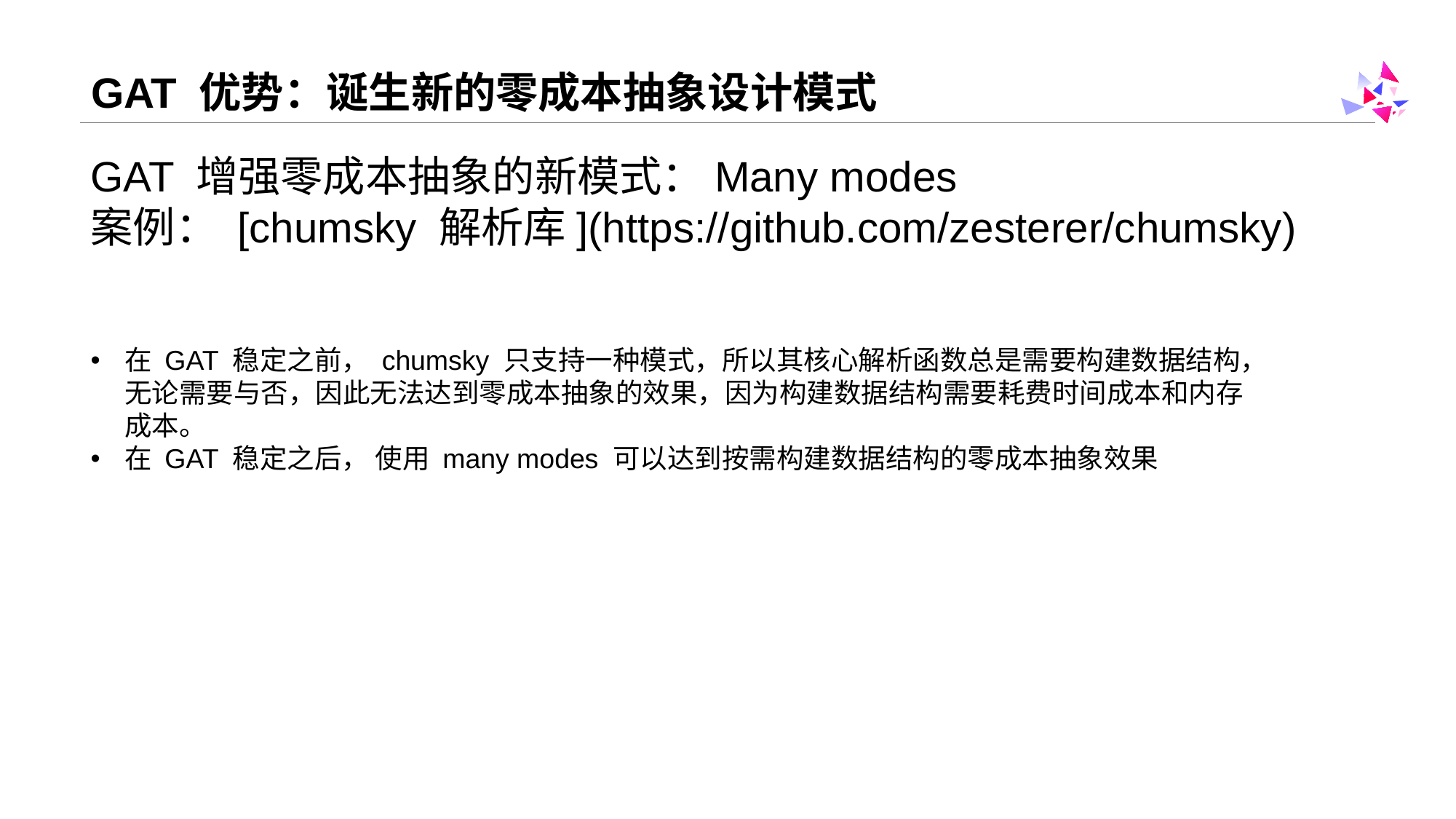

# GAT 优势：诞生新的零成本抽象设计模式
GAT 增强零成本抽象的新模式：Many modes
案例： [chumsky 解析库](https://github.com/zesterer/chumsky)
在 GAT 稳定之前， chumsky 只支持一种模式，所以其核心解析函数总是需要构建数据结构，无论需要与否，因此无法达到零成本抽象的效果，因为构建数据结构需要耗费时间成本和内存成本。
在 GAT 稳定之后， 使用 many modes 可以达到按需构建数据结构的零成本抽象效果
40